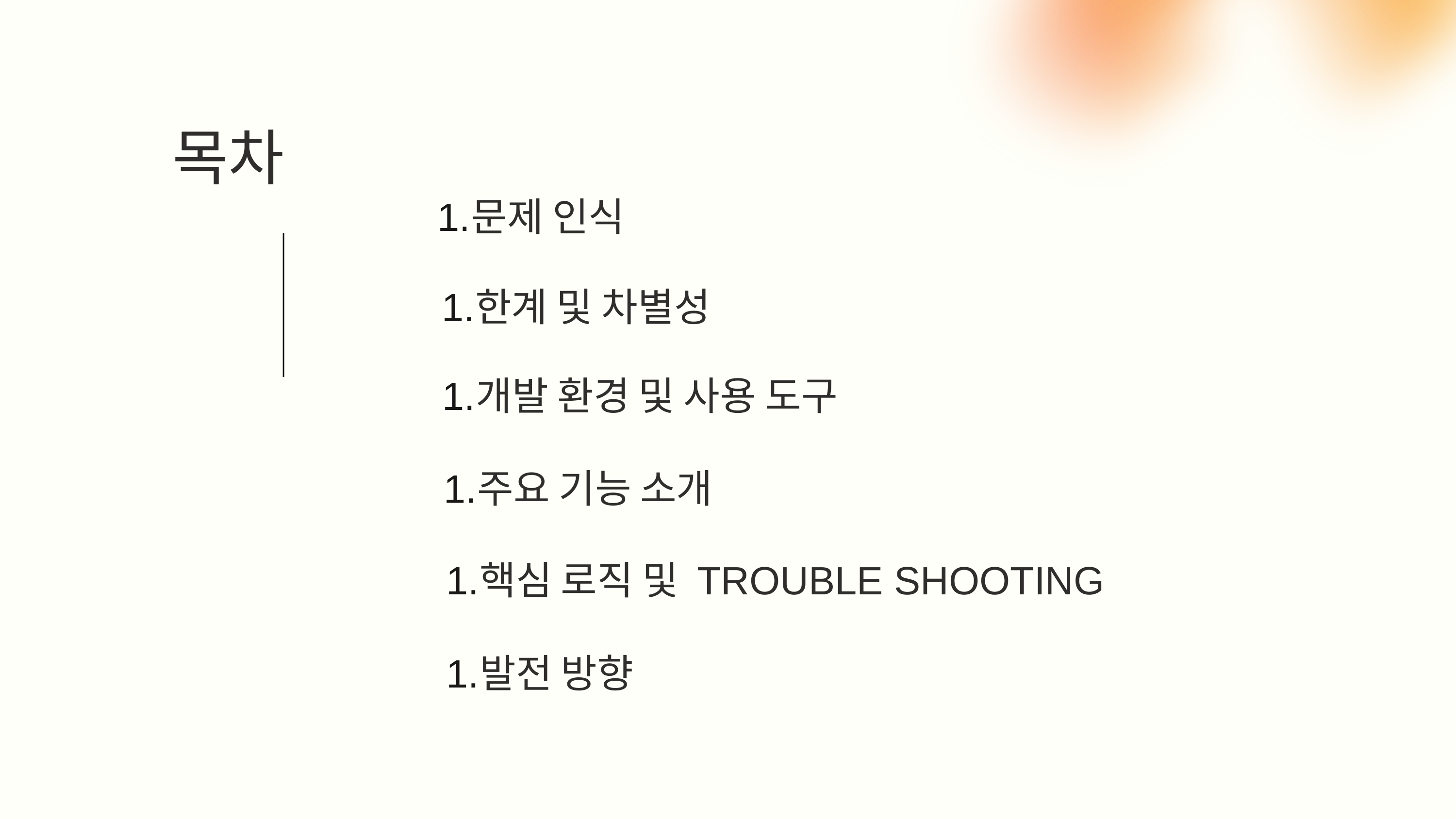

목차
문제 인식

한계 및 차별성
개발 환경 및 사용 도구
주요 기능 소개
핵심 로직 및 TROUBLE SHOOTING
발전 방향